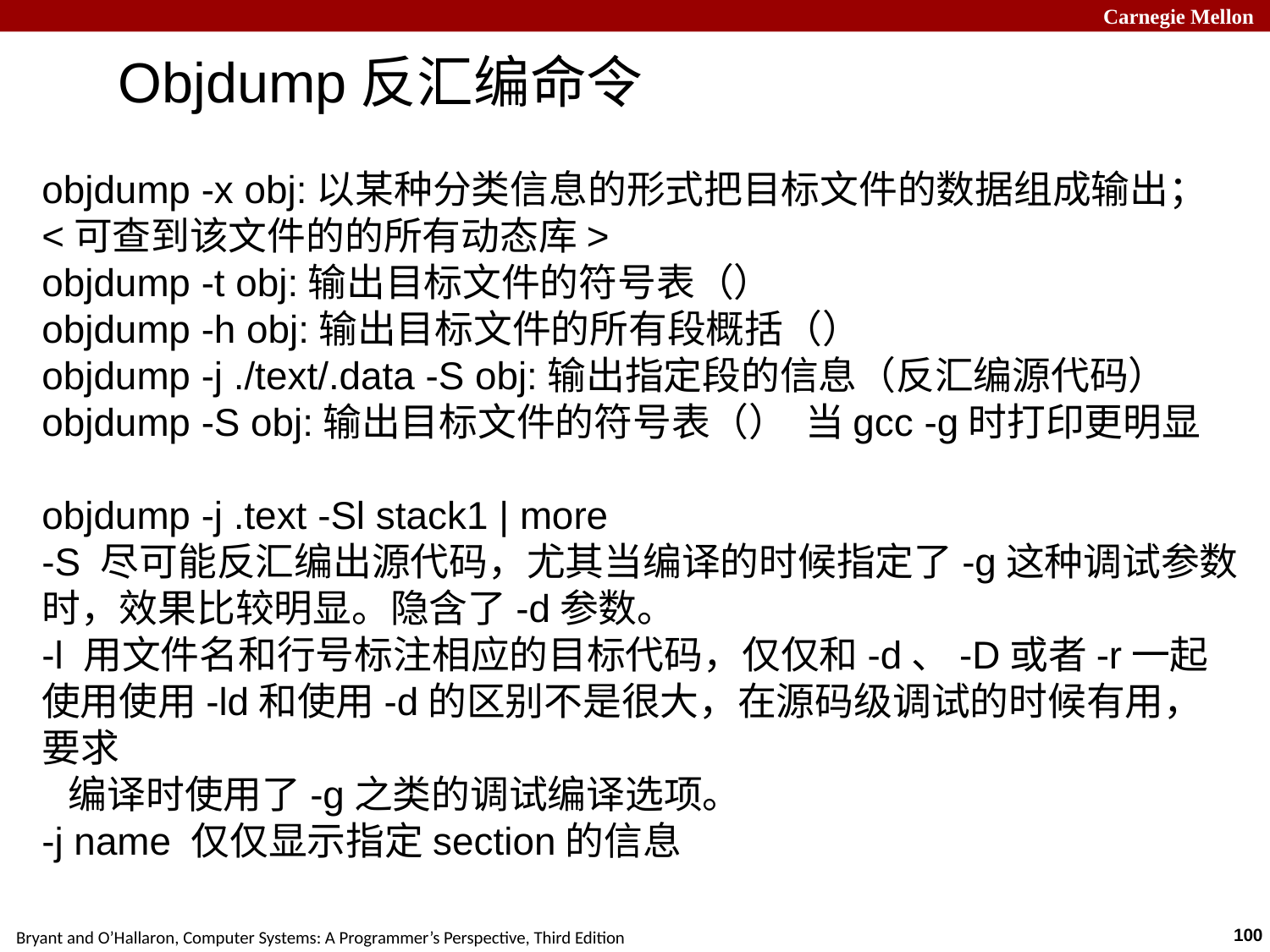

Objdump反汇编命令
objdump -x obj:以某种分类信息的形式把目标文件的数据组成输出；<可查到该文件的的所有动态库>
objdump -t obj:输出目标文件的符号表（）
objdump -h obj:输出目标文件的所有段概括（）
objdump -j ./text/.data -S obj:输出指定段的信息（反汇编源代码）
objdump -S obj:输出目标文件的符号表（）  当gcc -g时打印更明显

objdump -j .text -Sl stack1 | more
-S 尽可能反汇编出源代码，尤其当编译的时候指定了-g这种调试参数时，效果比较明显。隐含了-d参数。
-l 用文件名和行号标注相应的目标代码，仅仅和-d、-D或者-r一起使用使用-ld和使用-d的区别不是很大，在源码级调试的时候有用，要求
  编译时使用了-g之类的调试编译选项。
-j name 仅仅显示指定section的信息